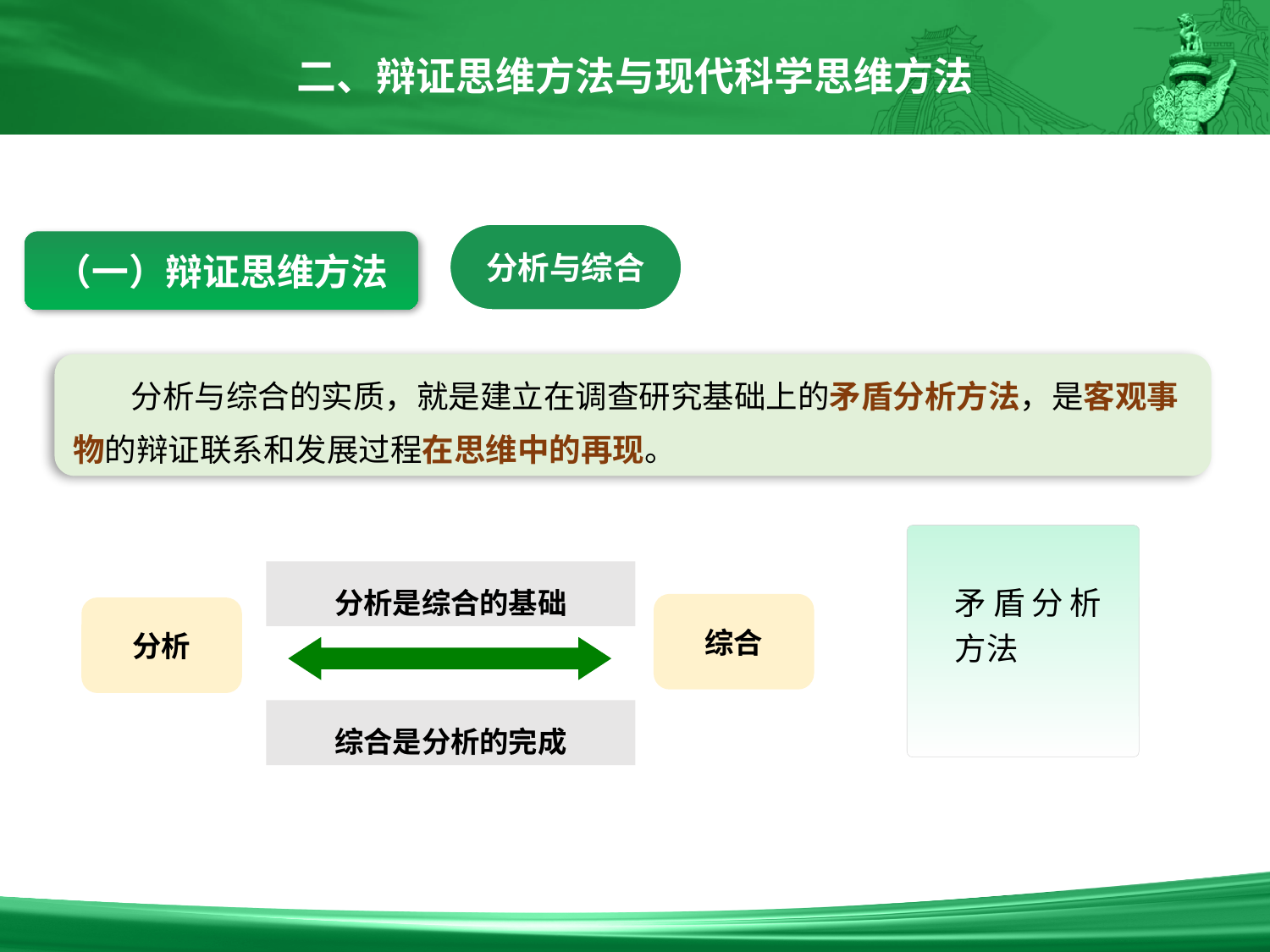

二、辩证思维方法与现代科学思维方法
分析与综合
（一）辩证思维方法
       分析与综合的实质，就是建立在调查研究基础上的矛盾分析方法，是客观事物的辩证联系和发展过程在思维中的再现。

分析是综合的基础
综合
分析

综合是分析的完成
矛盾分析方法